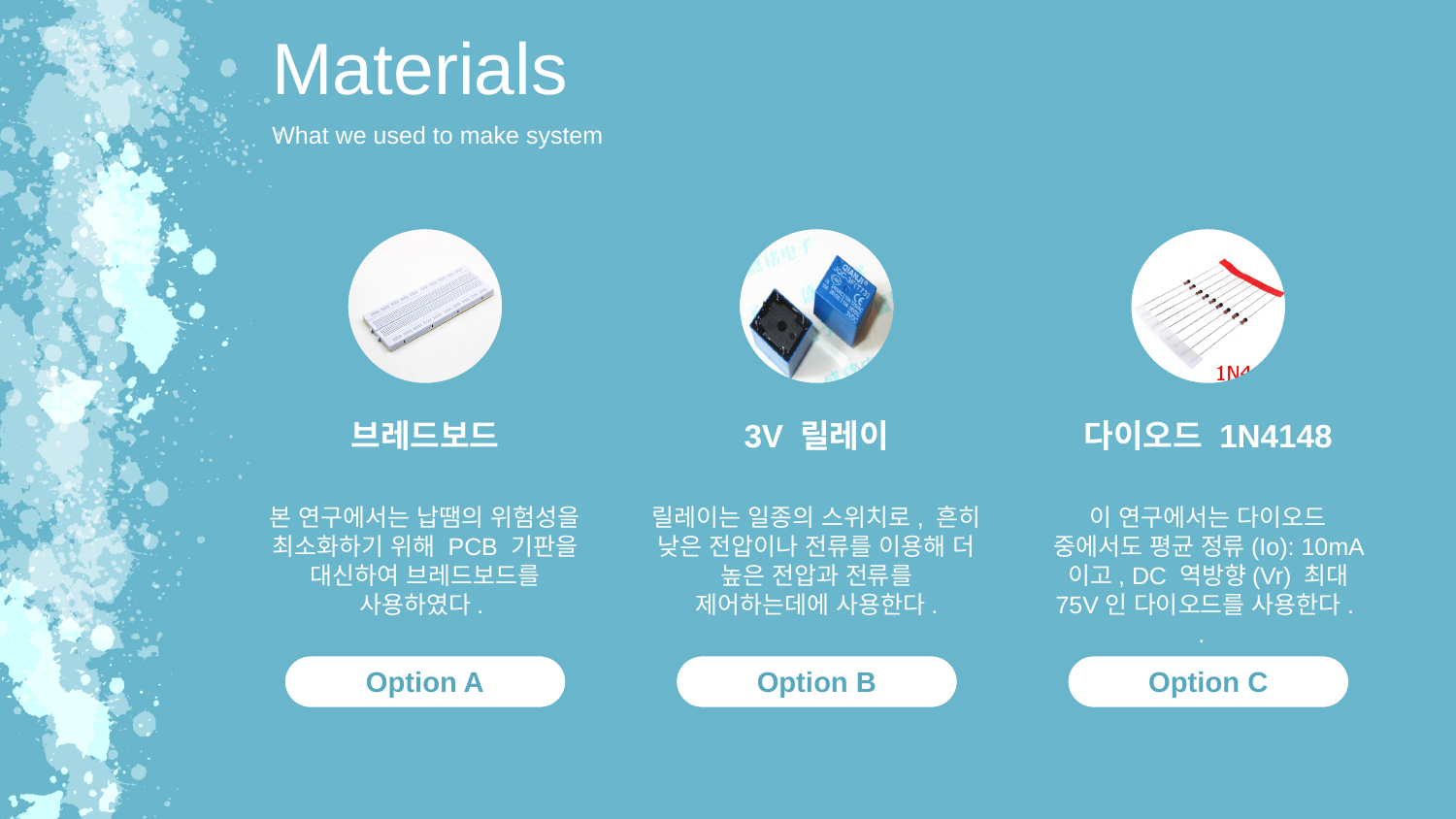

Materials
What we used to make system

브레드보드
본 연구에서는 납땜의 위험성을 최소화하기 위해 PCB 기판을 대신하여 브레드보드를 사용하였다.

3V 릴레이
릴레이는 일종의 스위치로, 흔히 낮은 전압이나 전류를 이용해 더 높은 전압과 전류를 제어하는데에 사용한다.
다이오드 1N4148
이 연구에서는 다이오드 중에서도 평균 정류(Io): 10mA 이고, DC 역방향(Vr) 최대 75V인 다이오드를 사용한다.
.

Option A
Option B
Option C